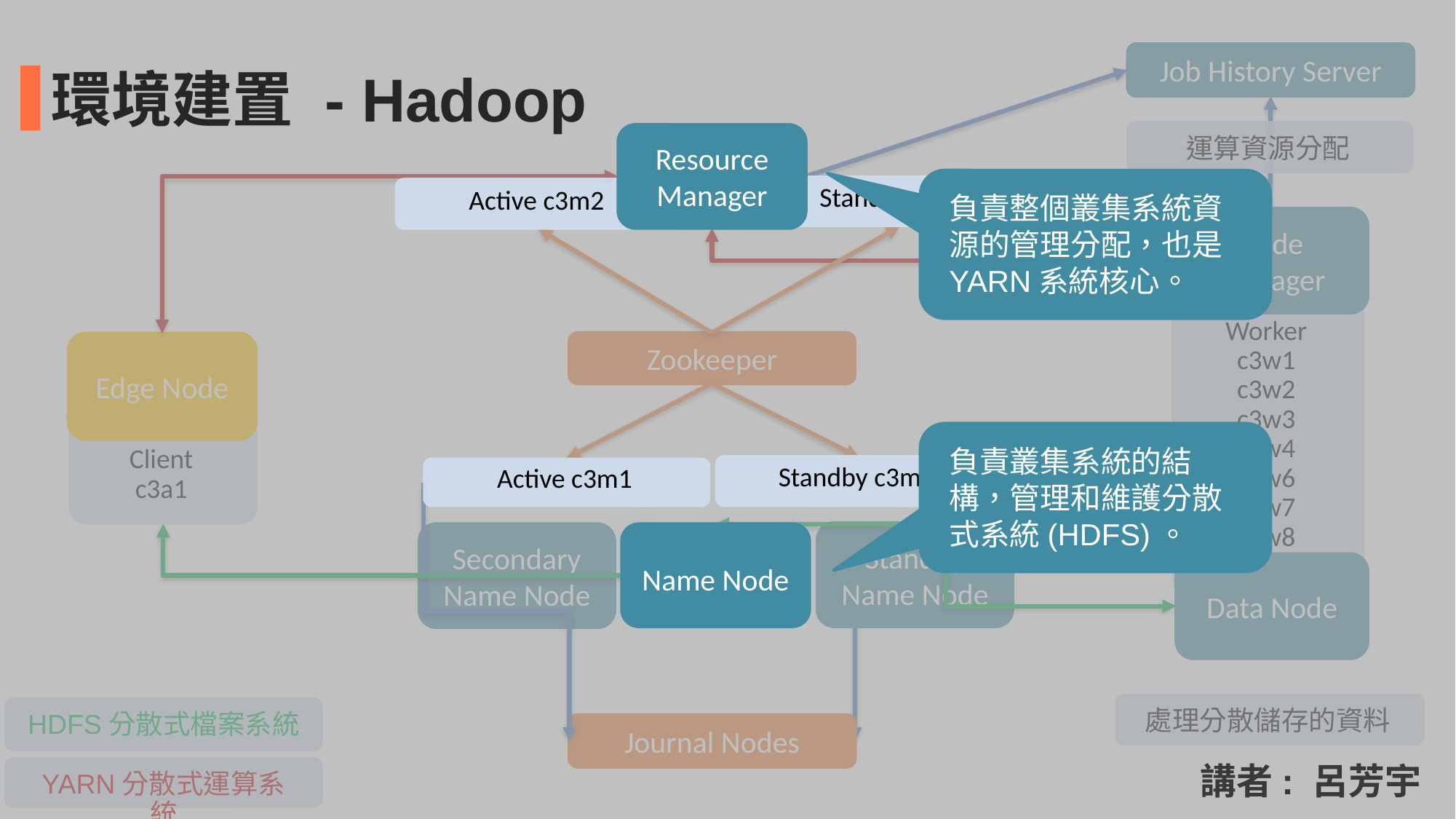

Job History Server
環境建置 - Hadoop

運算資源分配
Resource
Manager

Standby c3m1

Active c3m2

負責整個叢集系統資源的管理分配，也是YARN系統核心。
Node
Manager

Worker
c3w1
c3w2
c3w3
c3w4
c3w6
c3w7
c3w8
Data Node
Zookeeper
Edge Node

Client
c3a1

負責叢集系統的結構，管理和維護分散式系統(HDFS)。

Standby c3m2

Active c3m1
Name Node
Standby
Name Node
Secondary
Name Node

處理分散儲存的資料

HDFS分散式檔案系統

YARN分散式運算系統
Journal Nodes
講者: 呂芳宇